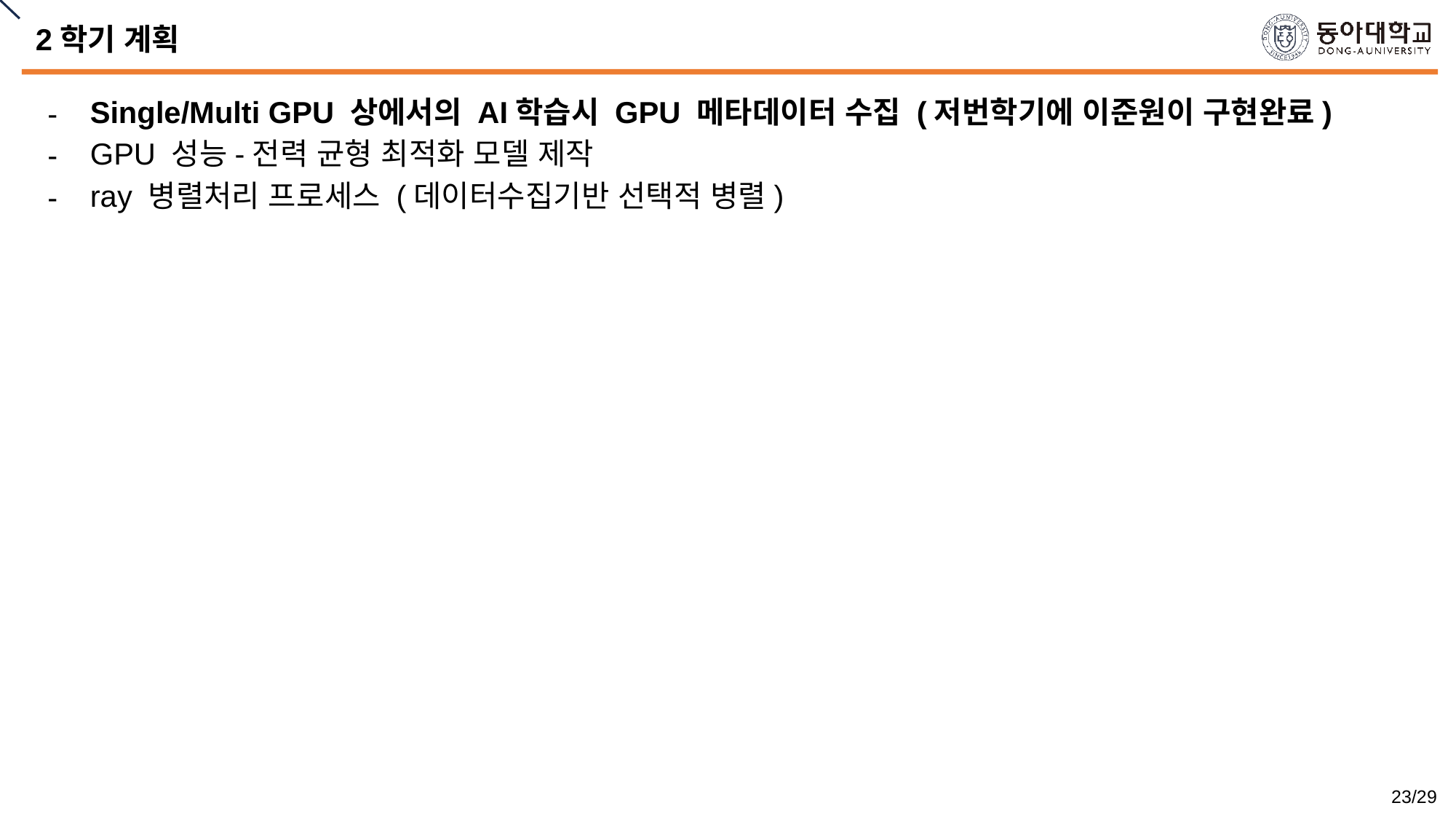

# 2학기 계획
Single/Multi GPU 상에서의 AI학습시 GPU 메타데이터 수집 (저번학기에 이준원이 구현완료)
GPU 성능-전력 균형 최적화 모델 제작
ray 병렬처리 프로세스 (데이터수집기반 선택적 병렬)